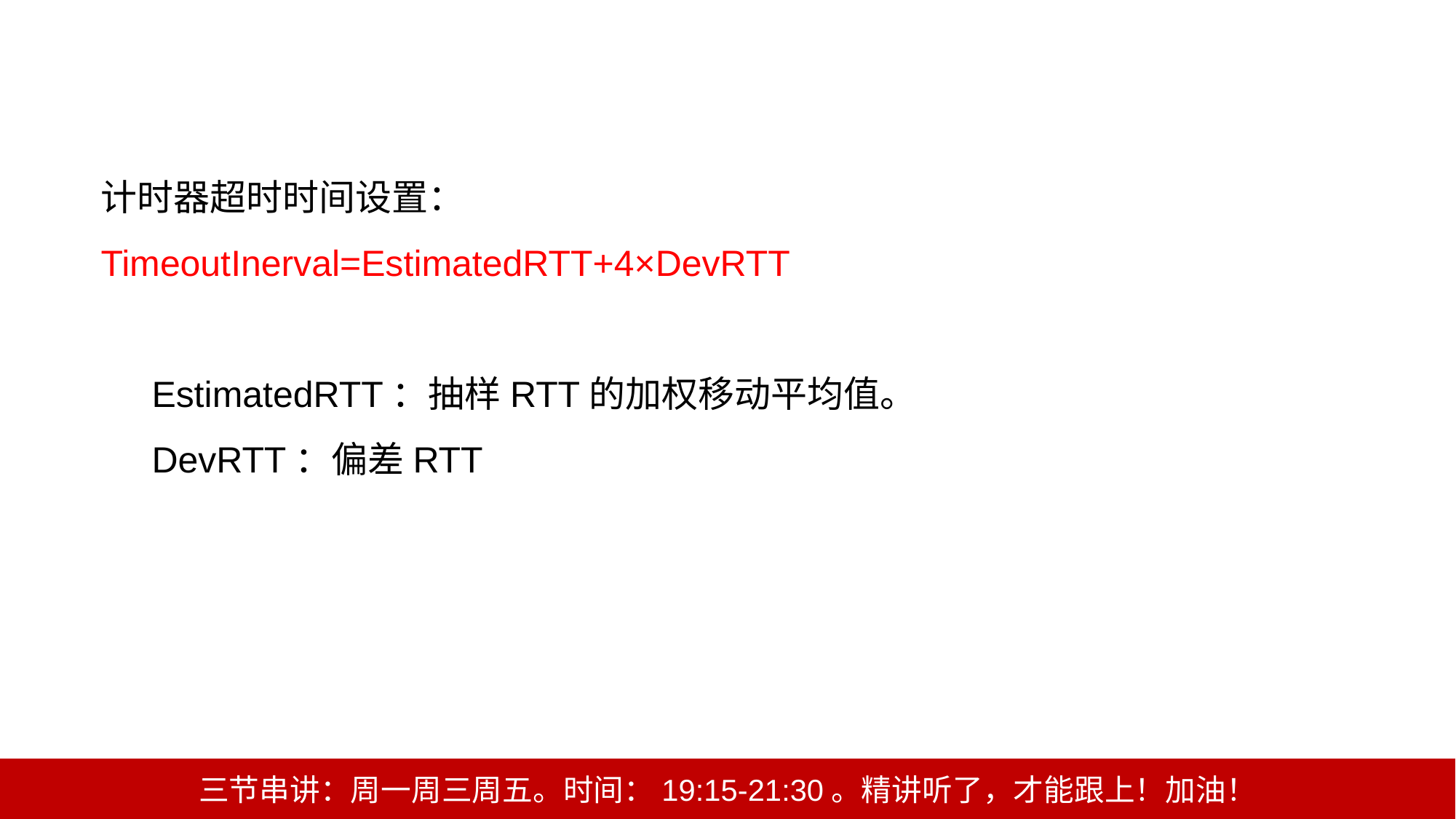

计时器超时时间设置：
TimeoutInerval=EstimatedRTT+4×DevRTT

     EstimatedRTT：抽样RTT的加权移动平均值。
     DevRTT：偏差RTT
三节串讲：周一周三周五。时间：19:15-21:30。精讲听了，才能跟上！加油！